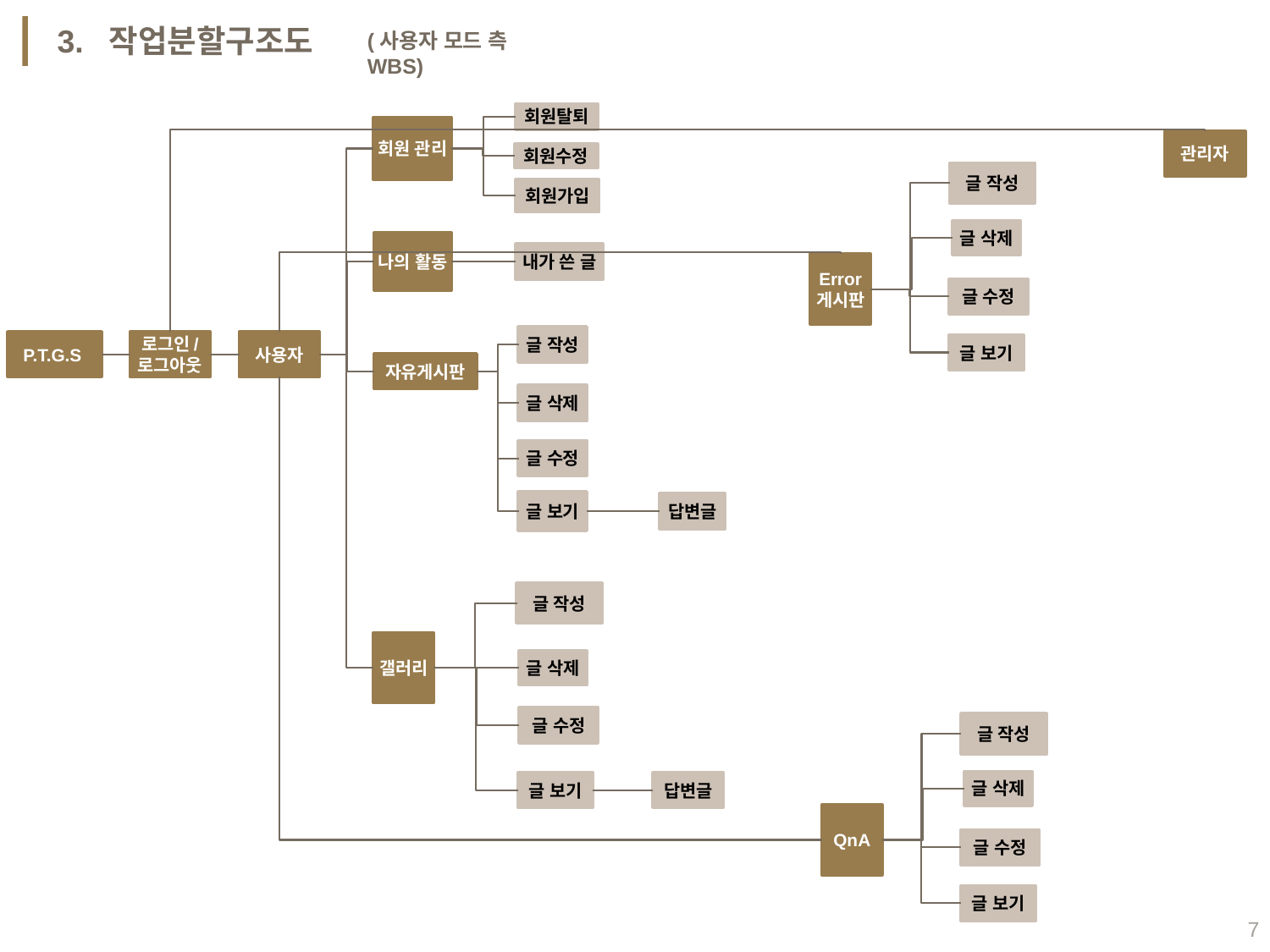

3.  작업분할구조도
(사용자 모드 측 WBS)
회원탈퇴
회원 관리
관리자
회원수정
글 작성
회원가입
글 삭제
나의 활동
내가 쓴 글
Error
게시판
글 수정
글 작성
P.T.G.S
로그인/
로그아웃
사용자
글 보기
자유게시판
글 삭제
글 수정
글 보기
답변글
글 작성
갤러리
글 삭제
글 수정
글 작성
글 삭제
글 보기
답변글
QnA
글 수정
글 보기
7